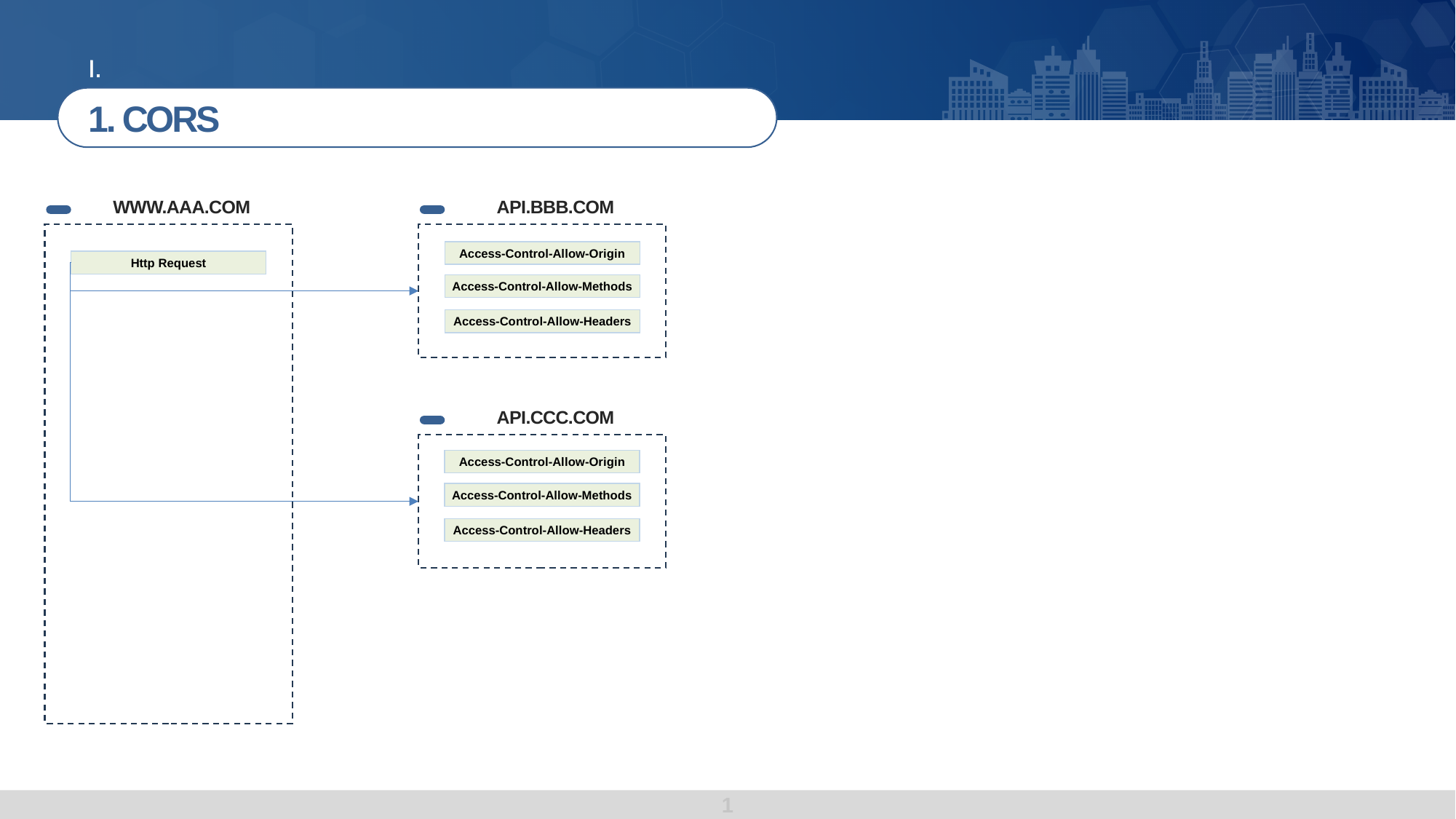

RUDA DEVELOPERS
사업 방향 및 중점 사항
1. CORS
WWW.AAA.COM

API.BBB.COM

Access-Control-Allow-Origin
Http Request
Access-Control-Allow-Methods
Access-Control-Allow-Headers
API.CCC.COM

Access-Control-Allow-Origin
Access-Control-Allow-Methods
Access-Control-Allow-Headers
1